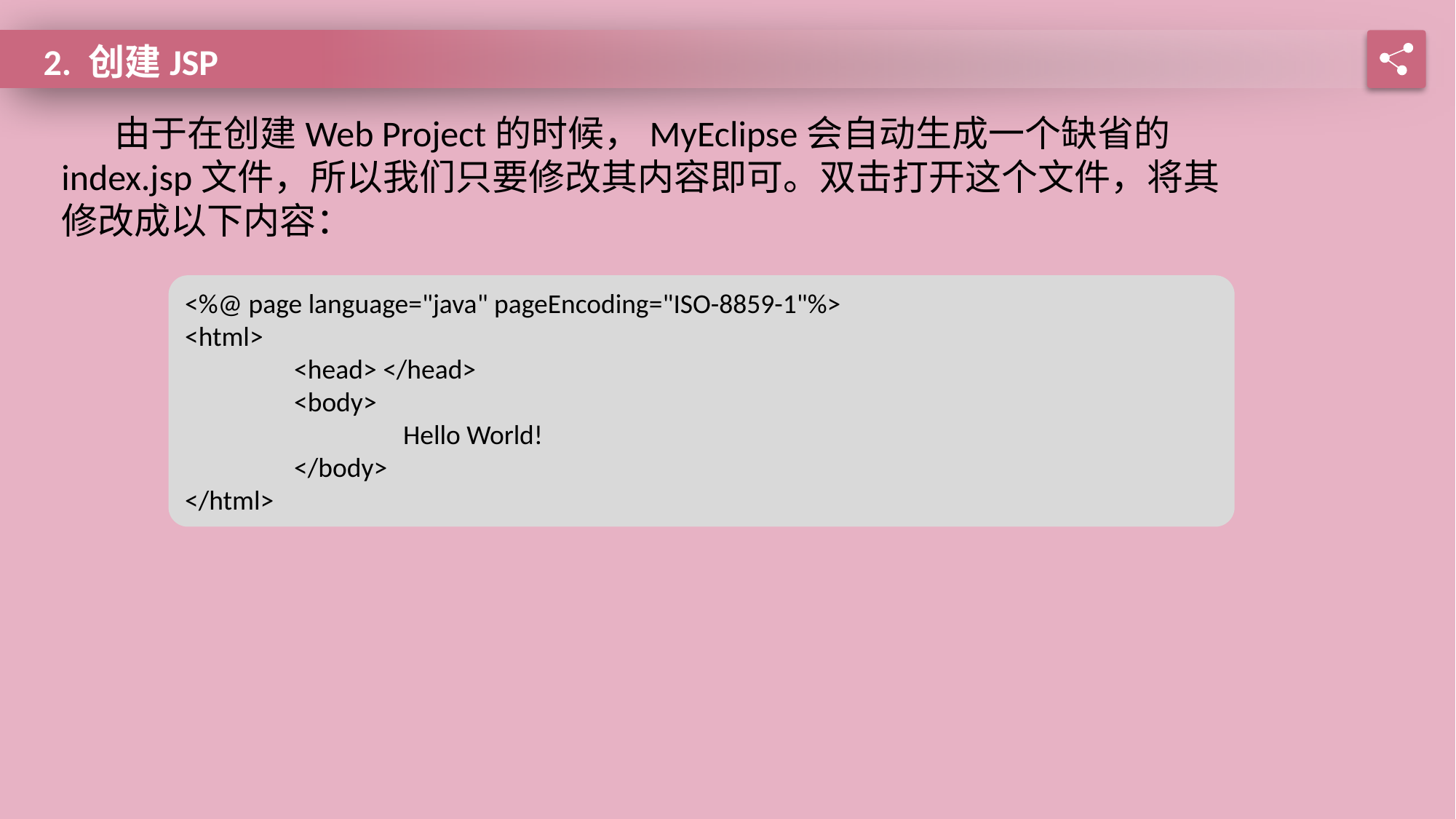

2. 创建JSP
由于在创建Web Project的时候，MyEclipse会自动生成一个缺省的index.jsp文件，所以我们只要修改其内容即可。双击打开这个文件，将其修改成以下内容：
<%@ page language="java" pageEncoding="ISO-8859-1"%>
<html>
  	<head> </head>
  	<body>
    		Hello World!
  	</body>
</html>